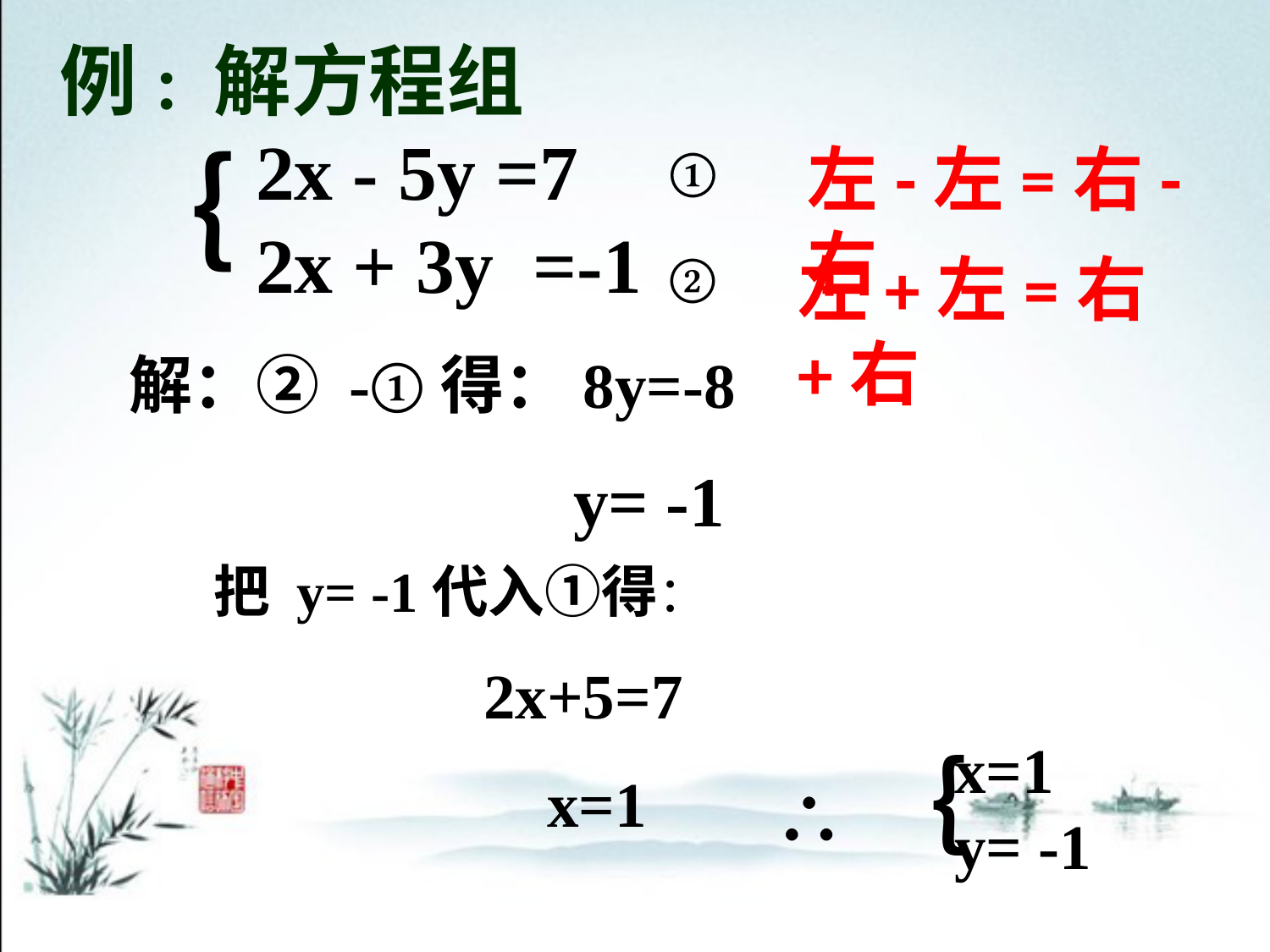

# 例: 解方程组
2x - 5y =7
2x + 3y  =-1
｛
①
②
左-左=右-右
左+左=右+右
解：② -①得：8y=-8
                            y= -1
把 y= -1代入①得：
                      2x+5=7
                     x=1
x=1
y= -1
∴｛